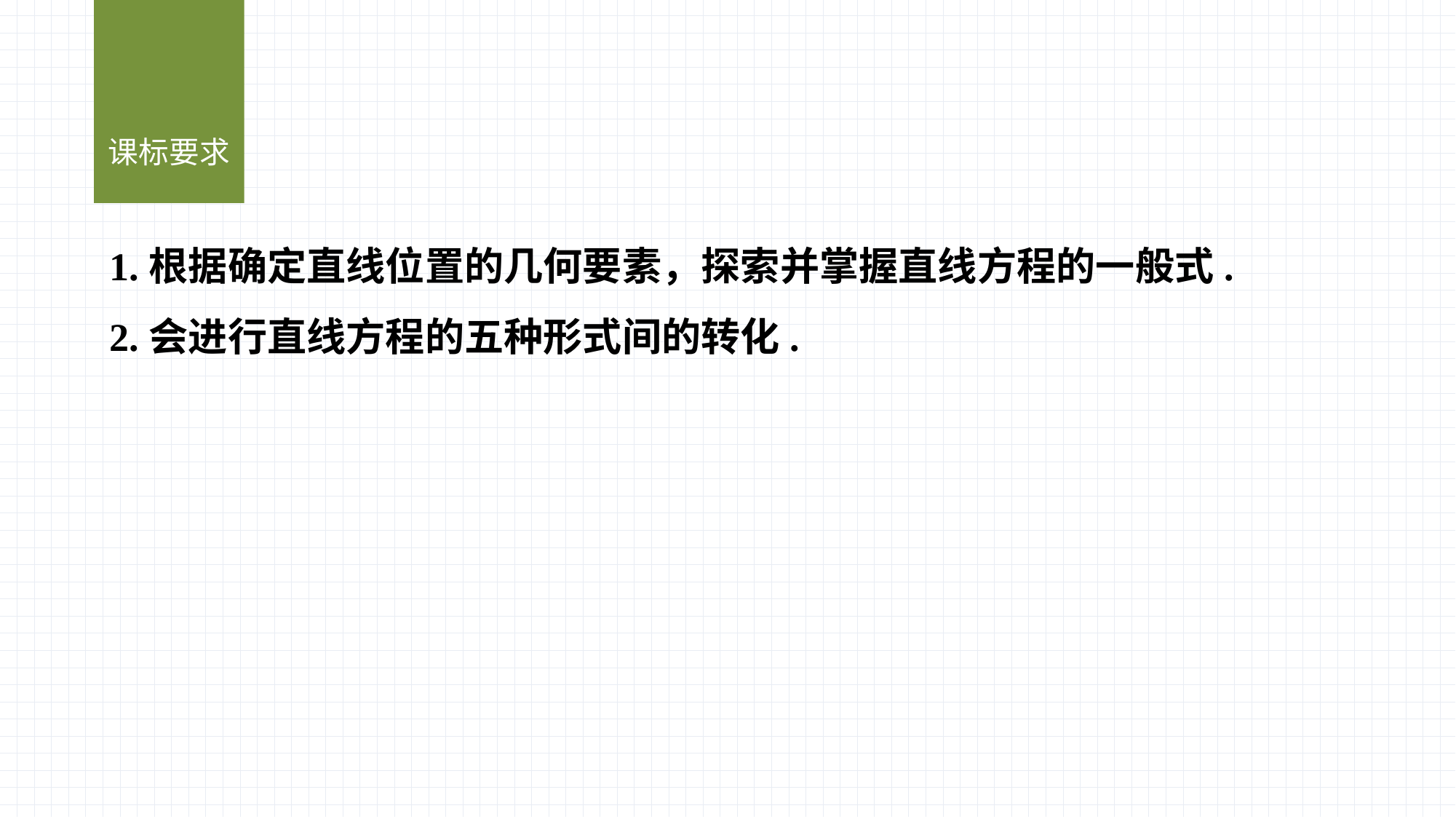

课标要求
1.根据确定直线位置的几何要素，探索并掌握直线方程的一般式.
2.会进行直线方程的五种形式间的转化.